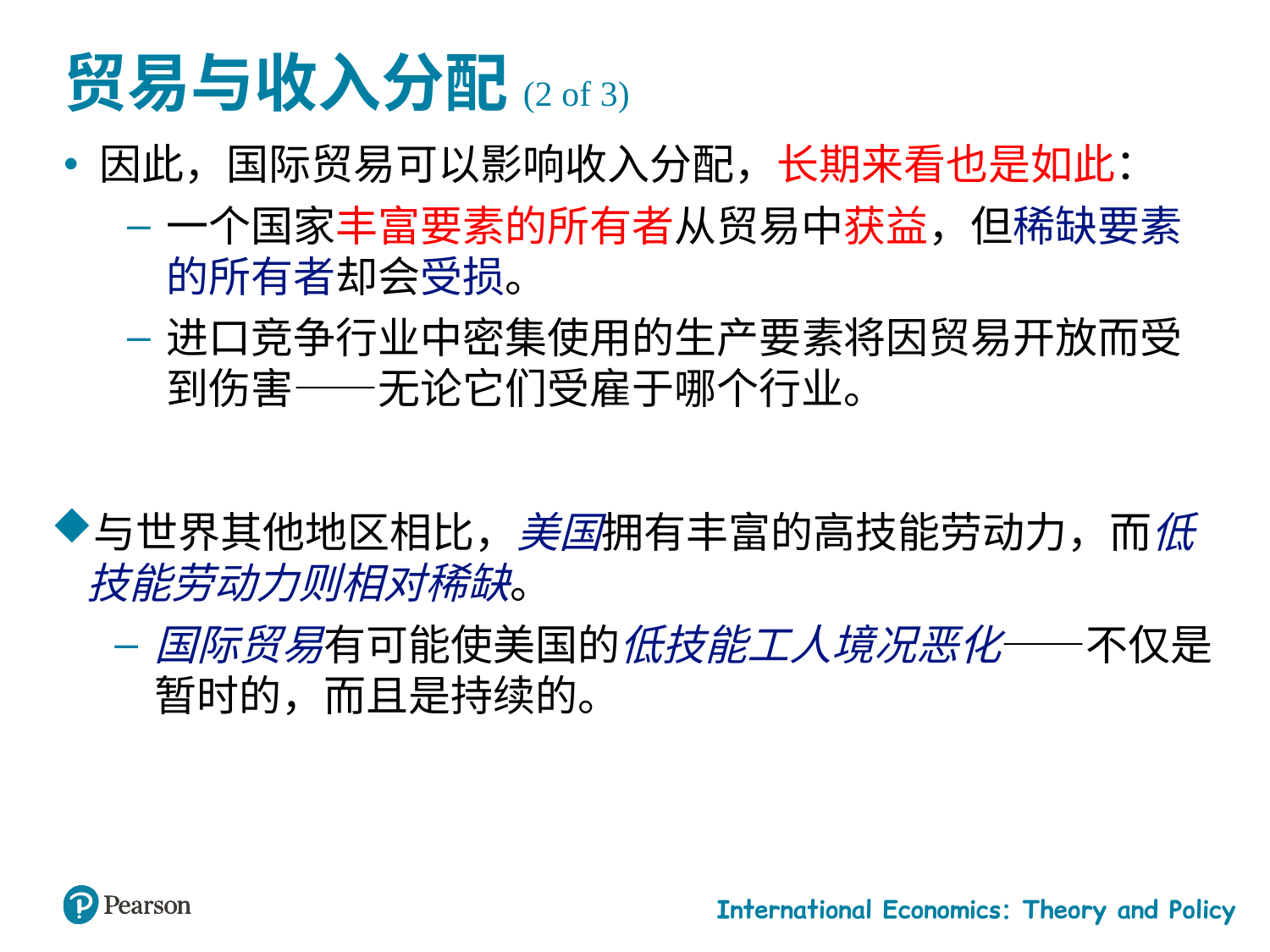

# 贸易与收入分配(2 of 3)
因此，国际贸易可以影响收入分配，长期来看也是如此：
一个国家丰富要素的所有者从贸易中获益，但稀缺要素的所有者却会受损。
进口竞争行业中密集使用的生产要素将因贸易开放而受到伤害——无论它们受雇于哪个行业。
与世界其他地区相比，美国拥有丰富的高技能劳动力，而低技能劳动力则相对稀缺。
国际贸易有可能使美国的低技能工人境况恶化——不仅是暂时的，而且是持续的。